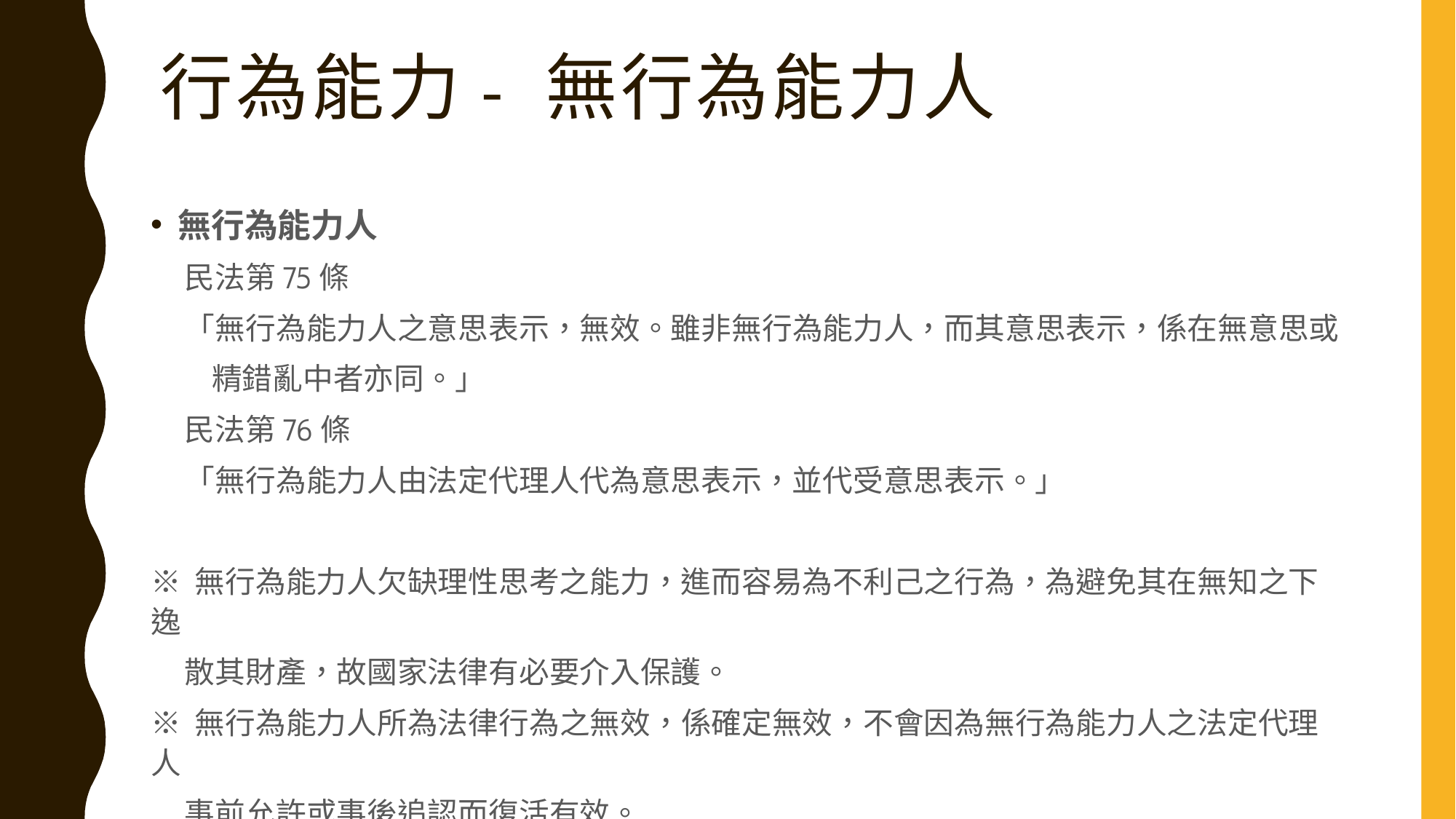

# 行為能力- 無行為能力人
無行為能力人
    民法第75條
    「無行為能力人之意思表示，無效。雖非無行為能力人，而其意思表示，係在無意思或
        精錯亂中者亦同。」
    民法第76條
    「無行為能力人由法定代理人代為意思表示，並代受意思表示。」

※ 無行為能力人欠缺理性思考之能力，進而容易為不利己之行為，為避免其在無知之下逸
    散其財產，故國家法律有必要介入保護。
※ 無行為能力人所為法律行為之無效，係確定無效，不會因為無行為能力人之法定代理人
    事前允許或事後追認而復活有效。